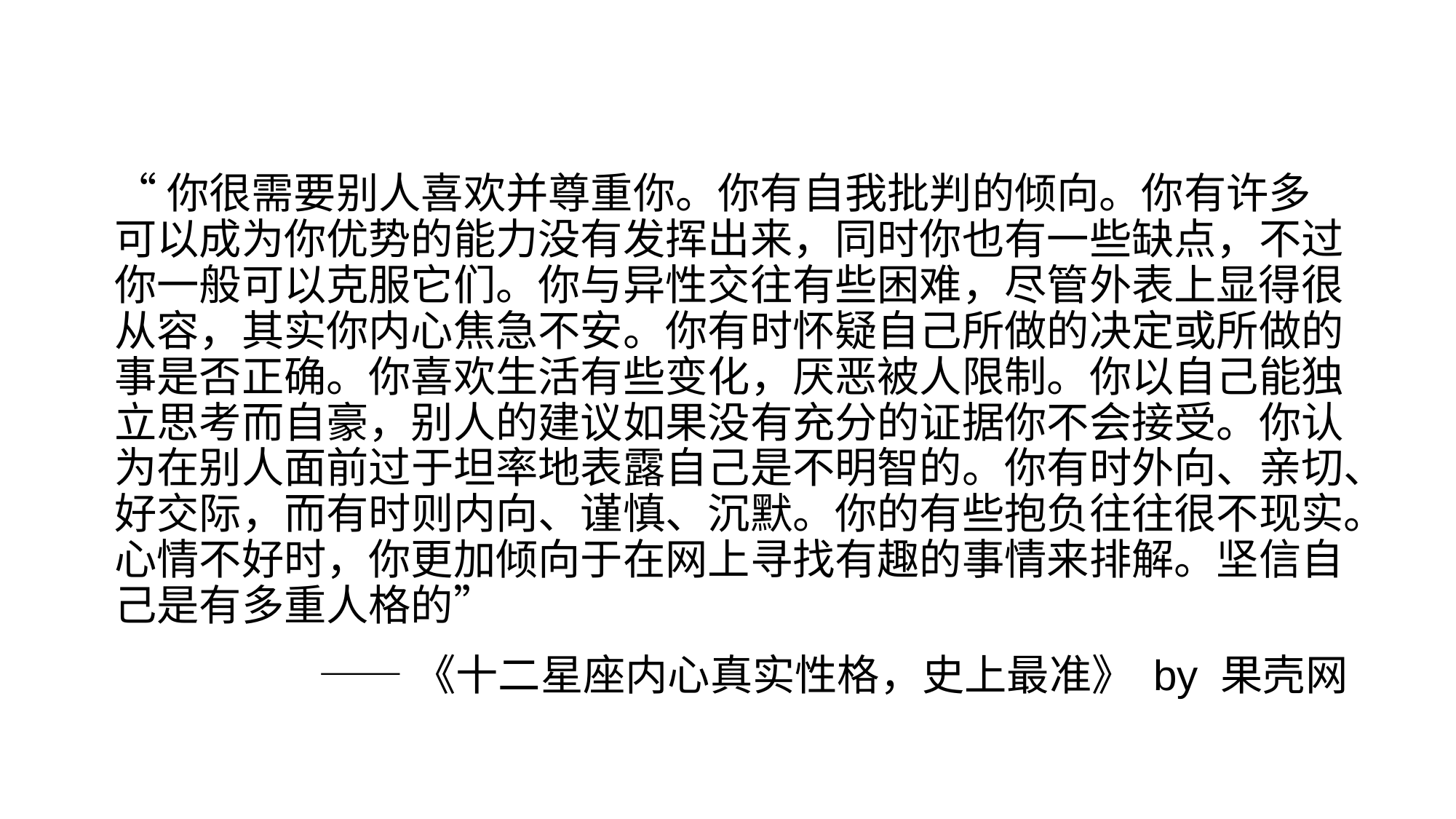

“你很需要别人喜欢并尊重你。你有自我批判的倾向。你有许多可以成为你优势的能力没有发挥出来，同时你也有一些缺点，不过你一般可以克服它们。你与异性交往有些困难，尽管外表上显得很从容，其实你内心焦急不安。你有时怀疑自己所做的决定或所做的事是否正确。你喜欢生活有些变化，厌恶被人限制。你以自己能独立思考而自豪，别人的建议如果没有充分的证据你不会接受。你认为在别人面前过于坦率地表露自己是不明智的。你有时外向、亲切、好交际，而有时则内向、谨慎、沉默。你的有些抱负往往很不现实。心情不好时，你更加倾向于在网上寻找有趣的事情来排解。坚信自己是有多重人格的”
——《十二星座内心真实性格，史上最准》 by 果壳网